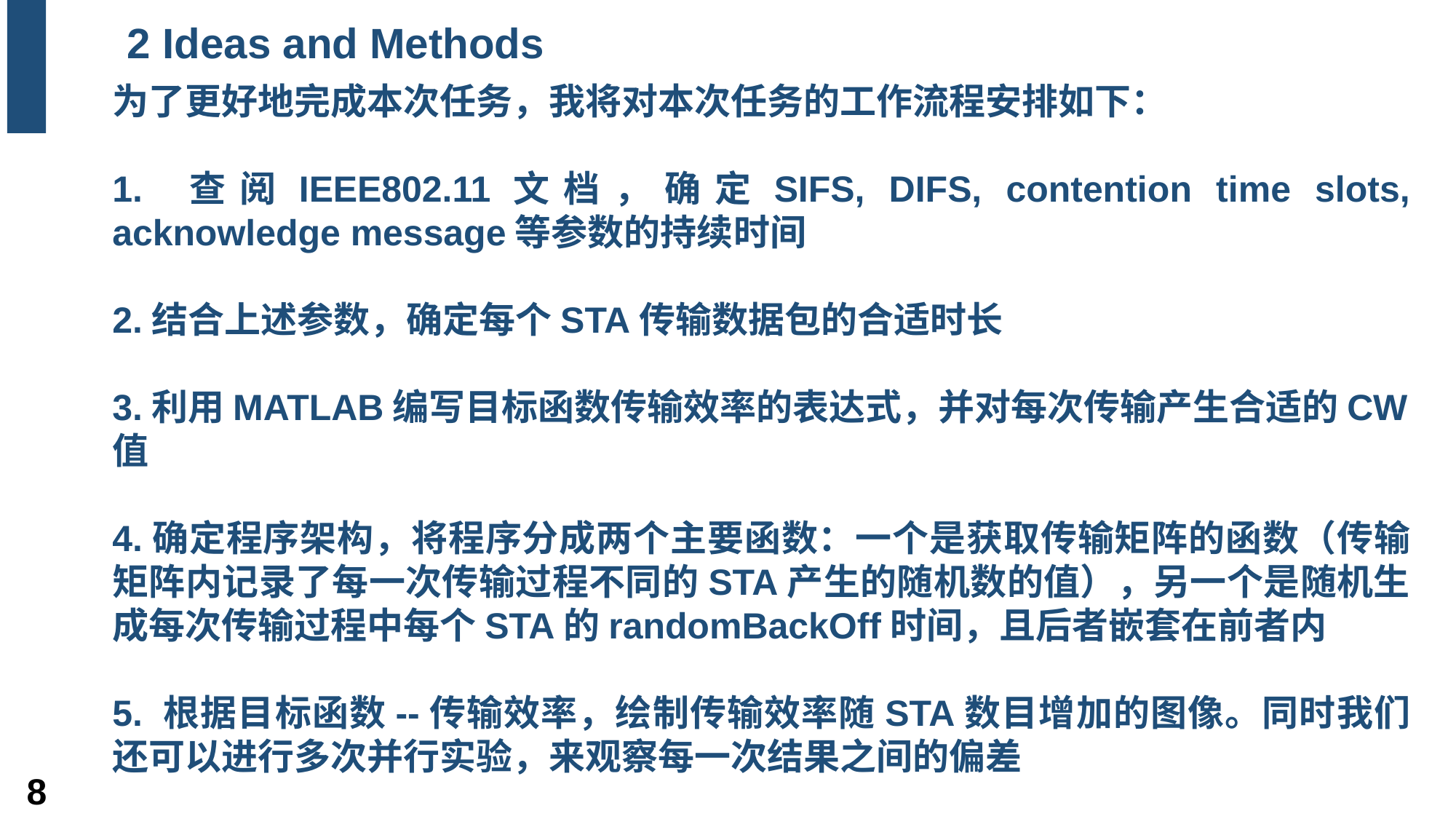

2 Ideas and Methods
为了更好地完成本次任务，我将对本次任务的工作流程安排如下：

1. 查阅IEEE802.11文档，确定SIFS, DIFS, contention time slots, acknowledge message等参数的持续时间

2.结合上述参数，确定每个STA传输数据包的合适时长

3.利用MATLAB编写目标函数传输效率的表达式，并对每次传输产生合适的CW值

4.确定程序架构，将程序分成两个主要函数：一个是获取传输矩阵的函数（传输矩阵内记录了每一次传输过程不同的STA产生的随机数的值），另一个是随机生成每次传输过程中每个STA的randomBackOff时间，且后者嵌套在前者内

5. 根据目标函数--传输效率，绘制传输效率随STA数目增加的图像。同时我们还可以进行多次并行实验，来观察每一次结果之间的偏差

8